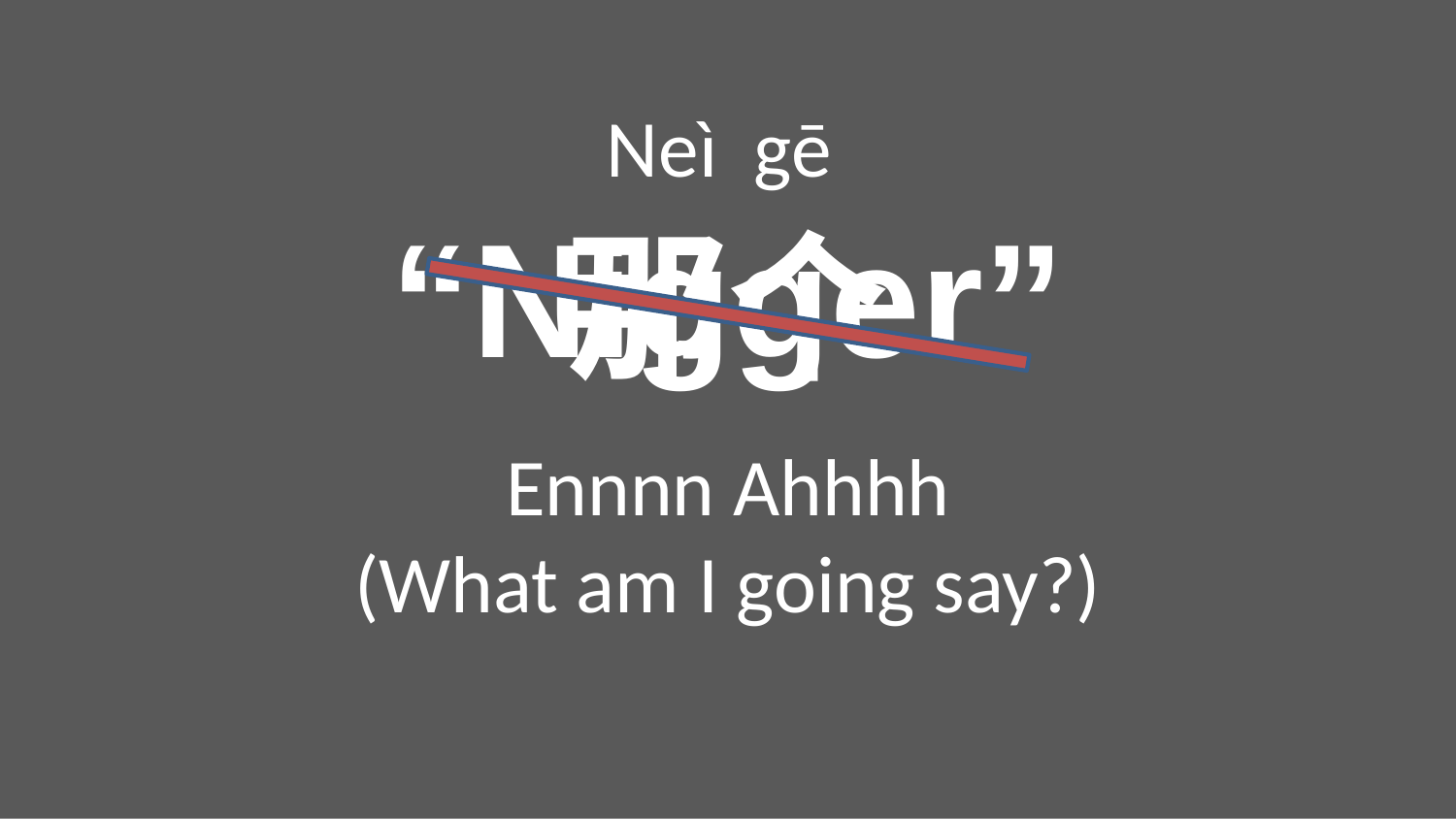

Neì  gē
“Nigger”
那个

Ennnn Ahhhh
(What am I going say?)